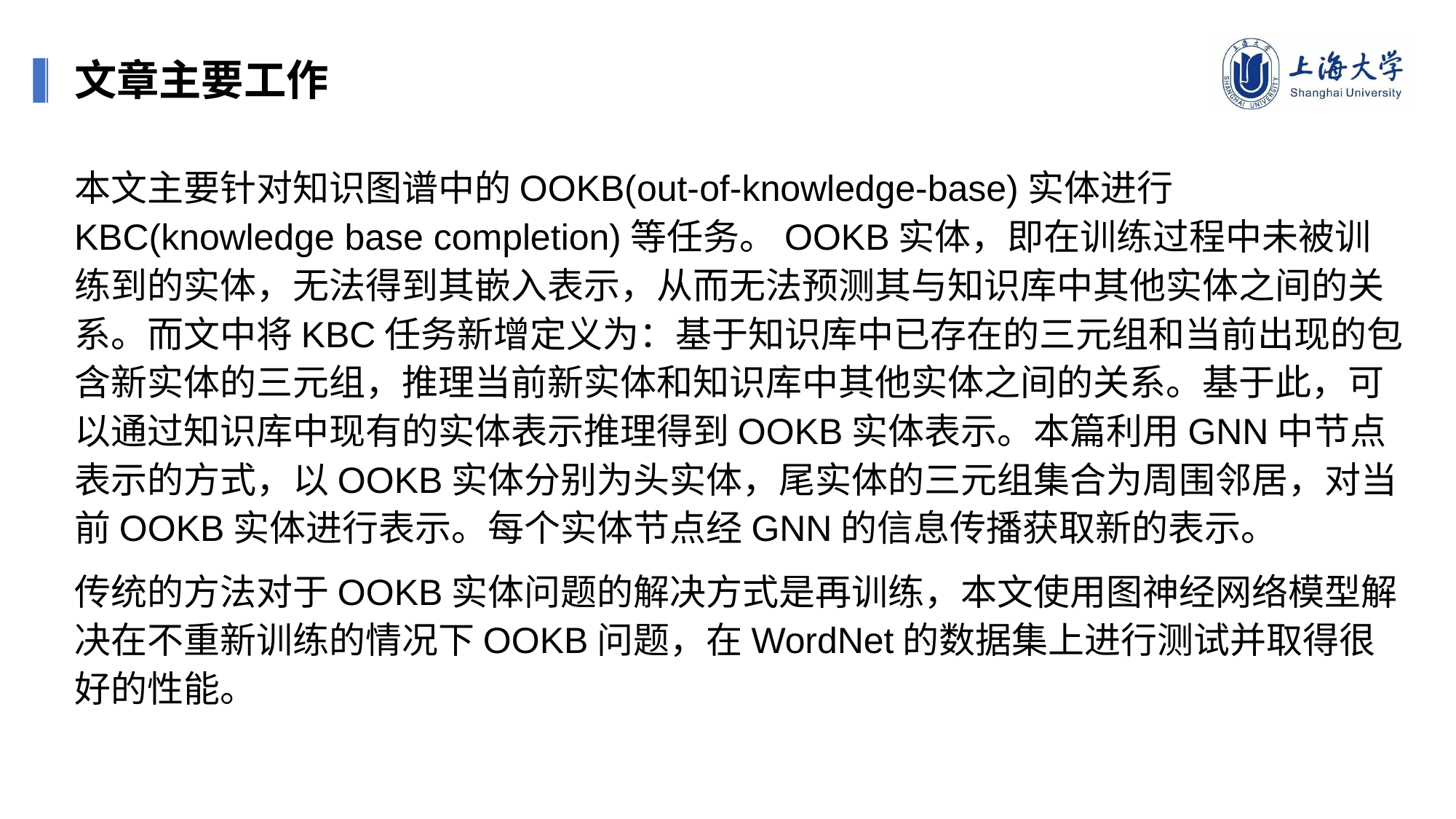

文章主要工作
本文主要针对知识图谱中的OOKB(out-of-knowledge-base)实体进行KBC(knowledge base completion)等任务。OOKB实体，即在训练过程中未被训练到的实体，无法得到其嵌入表示，从而无法预测其与知识库中其他实体之间的关系。而文中将KBC任务新增定义为：基于知识库中已存在的三元组和当前出现的包含新实体的三元组，推理当前新实体和知识库中其他实体之间的关系。基于此，可以通过知识库中现有的实体表示推理得到OOKB实体表示。本篇利用GNN中节点表示的方式，以OOKB实体分别为头实体，尾实体的三元组集合为周围邻居，对当前OOKB实体进行表示。每个实体节点经GNN的信息传播获取新的表示。
传统的方法对于OOKB实体问题的解决方式是再训练，本文使用图神经网络模型解决在不重新训练的情况下OOKB问题，在WordNet的数据集上进行测试并取得很好的性能。